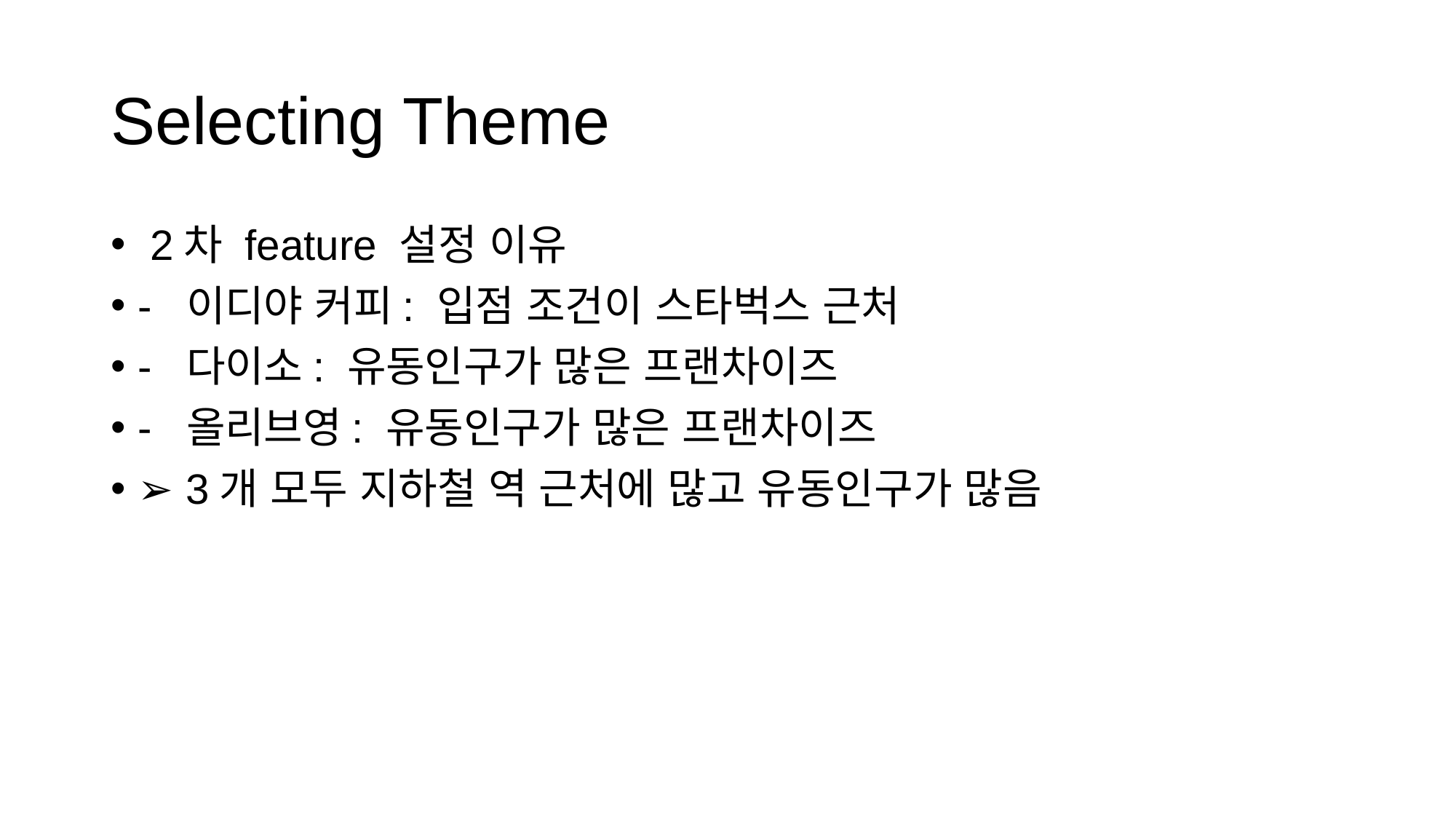

# Selecting Theme
 2차 feature 설정 이유
-  이디야 커피: 입점 조건이 스타벅스 근처
-  다이소: 유동인구가 많은 프랜차이즈
-  올리브영: 유동인구가 많은 프랜차이즈
➢ 3개 모두 지하철 역 근처에 많고 유동인구가 많음